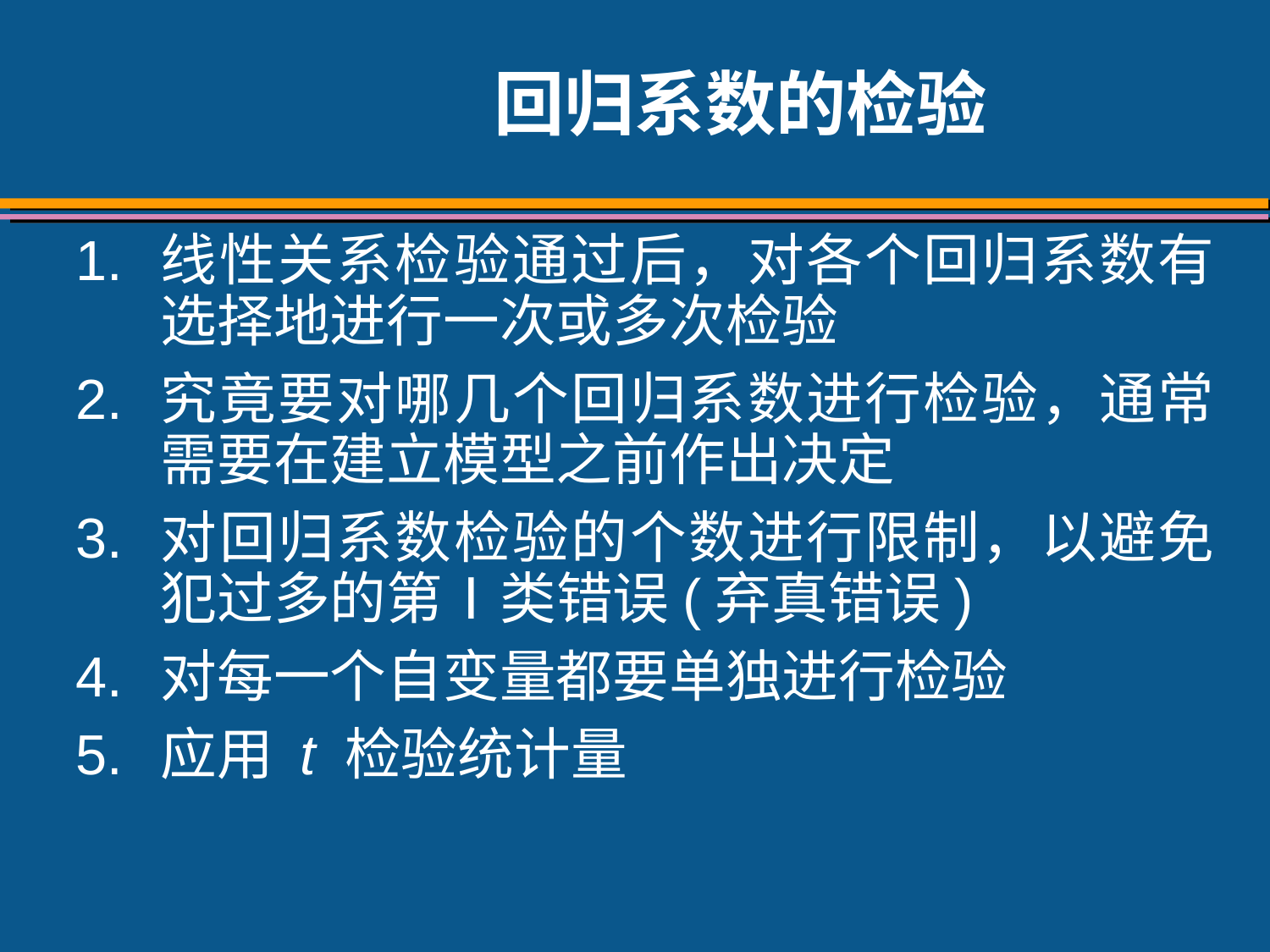

# 回归系数的检验
线性关系检验通过后，对各个回归系数有选择地进行一次或多次检验
究竟要对哪几个回归系数进行检验，通常需要在建立模型之前作出决定
对回归系数检验的个数进行限制，以避免犯过多的第Ⅰ类错误(弃真错误)
对每一个自变量都要单独进行检验
应用 t 检验统计量